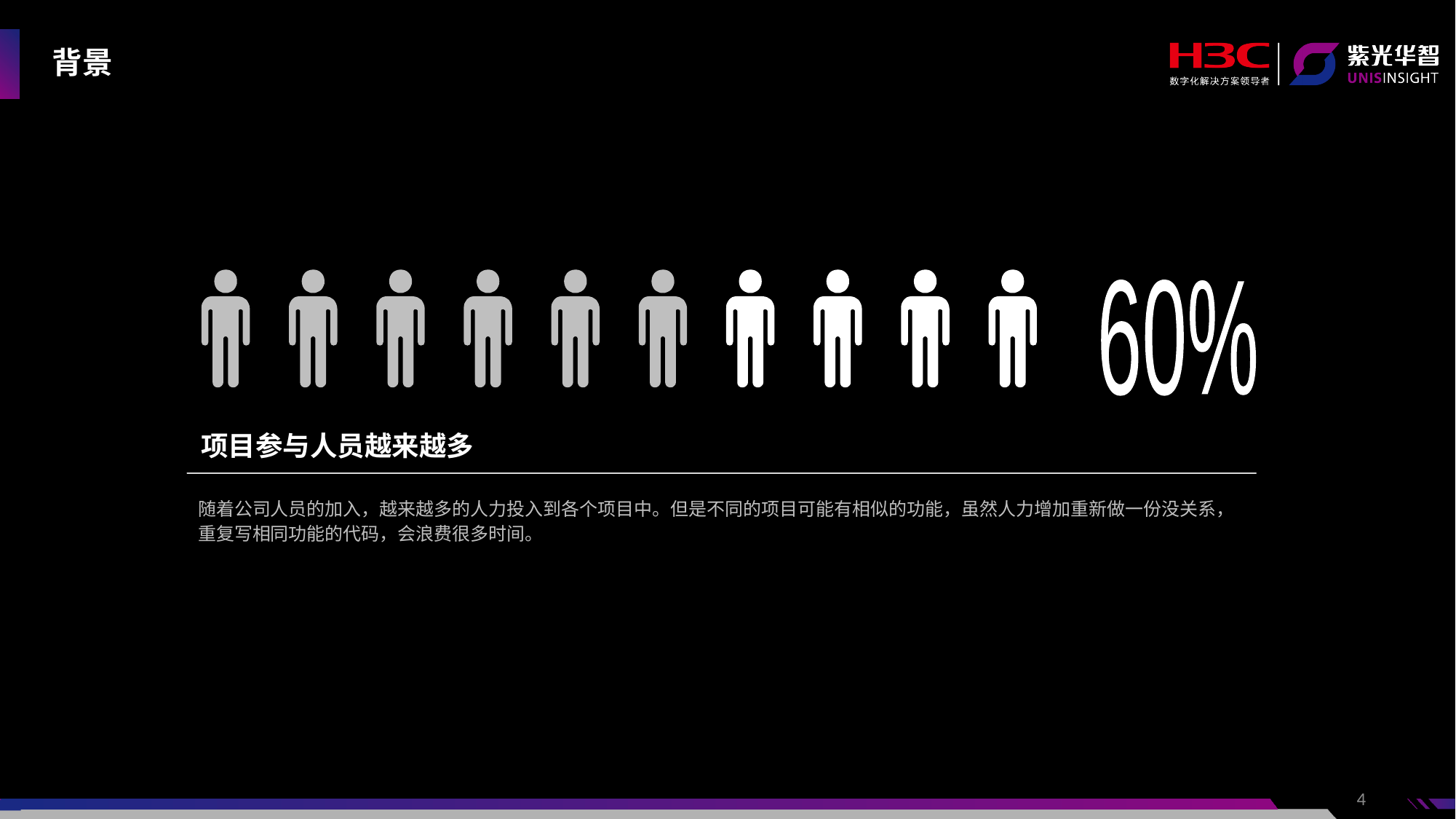

# 背景

60%
项目参与人员越来越多
随着公司人员的加入，越来越多的人力投入到各个项目中。但是不同的项目可能有相似的功能，虽然人力增加重新做一份没关系，重复写相同功能的代码，会浪费很多时间。